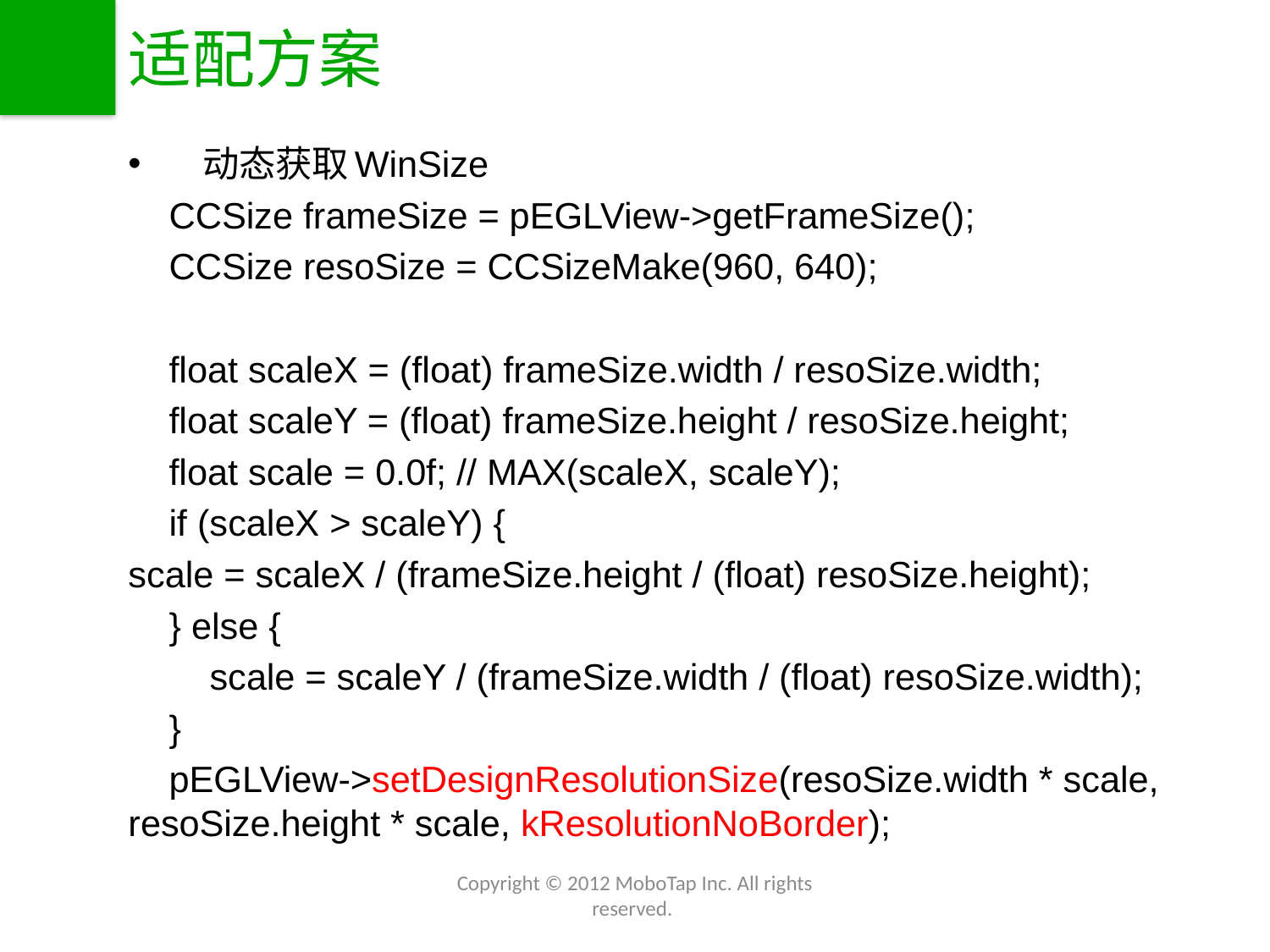

# 适配方案
动态获取WinSize
    CCSize frameSize = pEGLView->getFrameSize();
    CCSize resoSize = CCSizeMake(960, 640);

    float scaleX = (float) frameSize.width / resoSize.width;
    float scaleY = (float) frameSize.height / resoSize.height;
    float scale = 0.0f; // MAX(scaleX, scaleY);
    if (scaleX > scaleY) {
scale = scaleX / (frameSize.height / (float) resoSize.height);
    } else {
        scale = scaleY / (frameSize.width / (float) resoSize.width);
    }
    pEGLView->setDesignResolutionSize(resoSize.width * scale, resoSize.height * scale, kResolutionNoBorder);

Copyright © 2012 MoboTap Inc. All rights reserved.